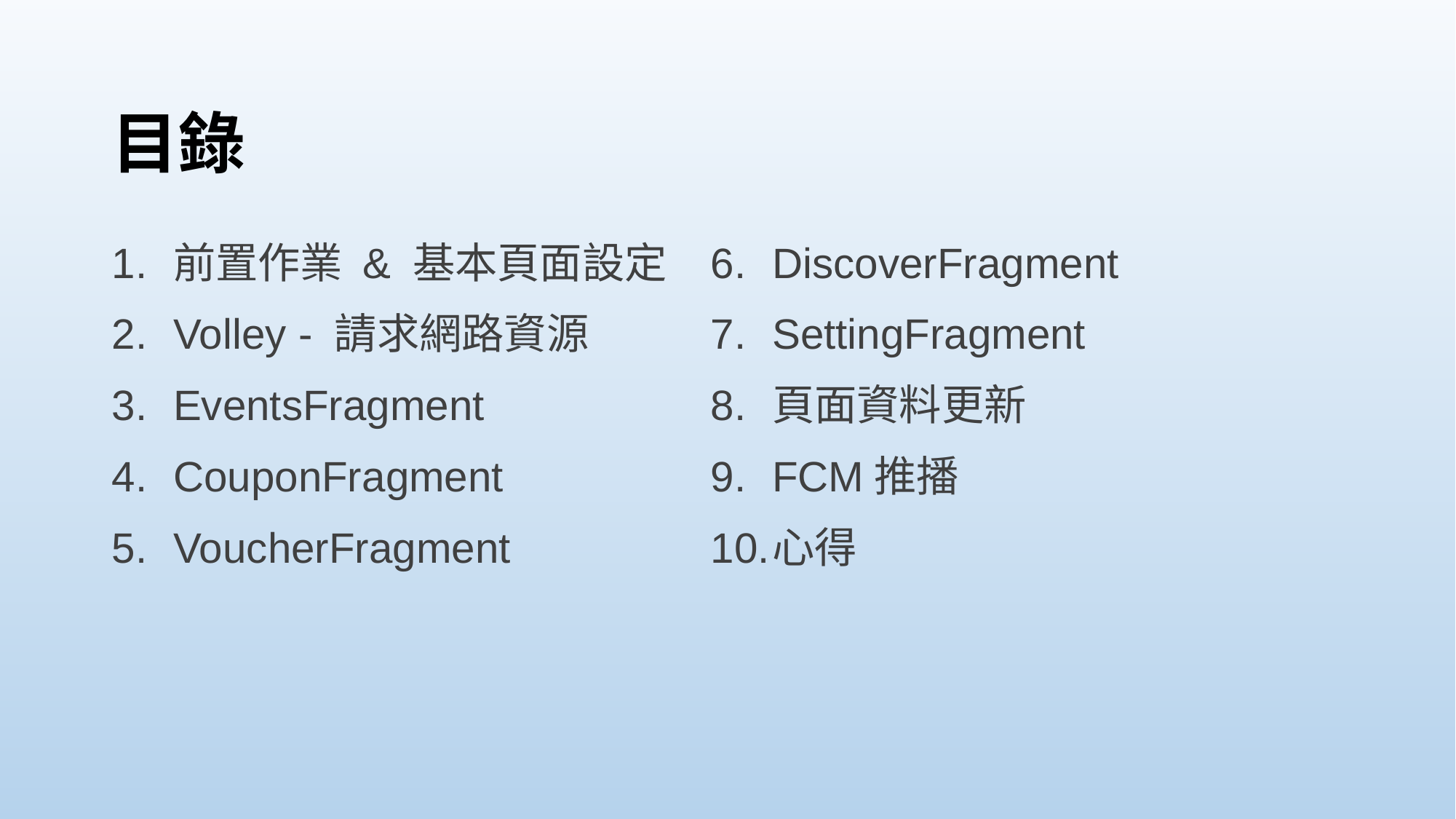

# 目錄
前置作業 & 基本頁面設定
Volley - 請求網路資源
EventsFragment
CouponFragment
VoucherFragment
DiscoverFragment
SettingFragment
頁面資料更新
FCM推播
心得